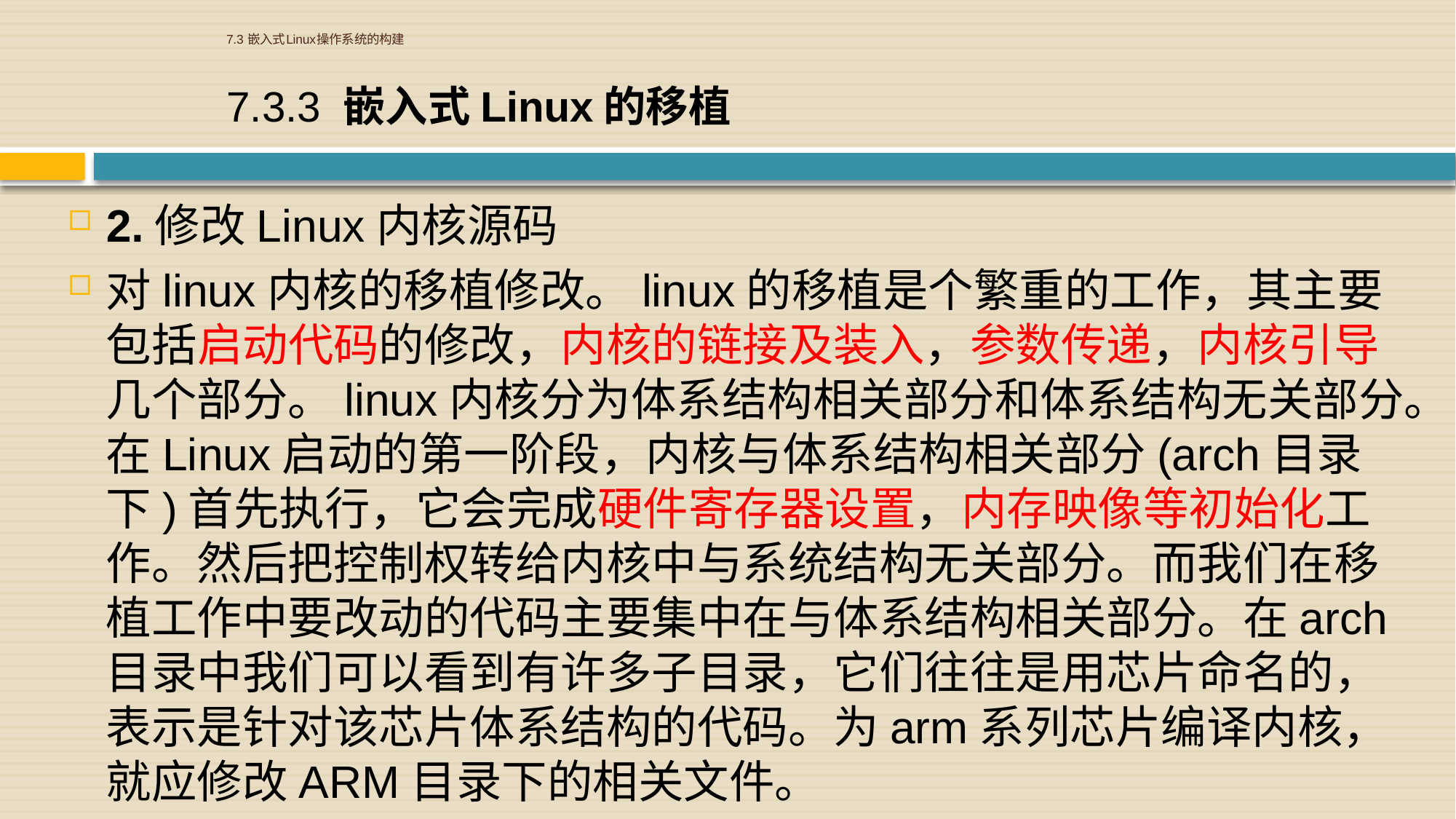

# 7.3 嵌入式Linux操作系统的构建
7.3.3 嵌入式Linux的移植
2.修改Linux内核源码
对linux内核的移植修改。linux的移植是个繁重的工作，其主要包括启动代码的修改，内核的链接及装入，参数传递，内核引导几个部分。linux内核分为体系结构相关部分和体系结构无关部分。在Linux启动的第一阶段，内核与体系结构相关部分(arch目录下)首先执行，它会完成硬件寄存器设置，内存映像等初始化工作。然后把控制权转给内核中与系统结构无关部分。而我们在移植工作中要改动的代码主要集中在与体系结构相关部分。在arch目录中我们可以看到有许多子目录，它们往往是用芯片命名的，表示是针对该芯片体系结构的代码。为arm系列芯片编译内核，就应修改ARM目录下的相关文件。